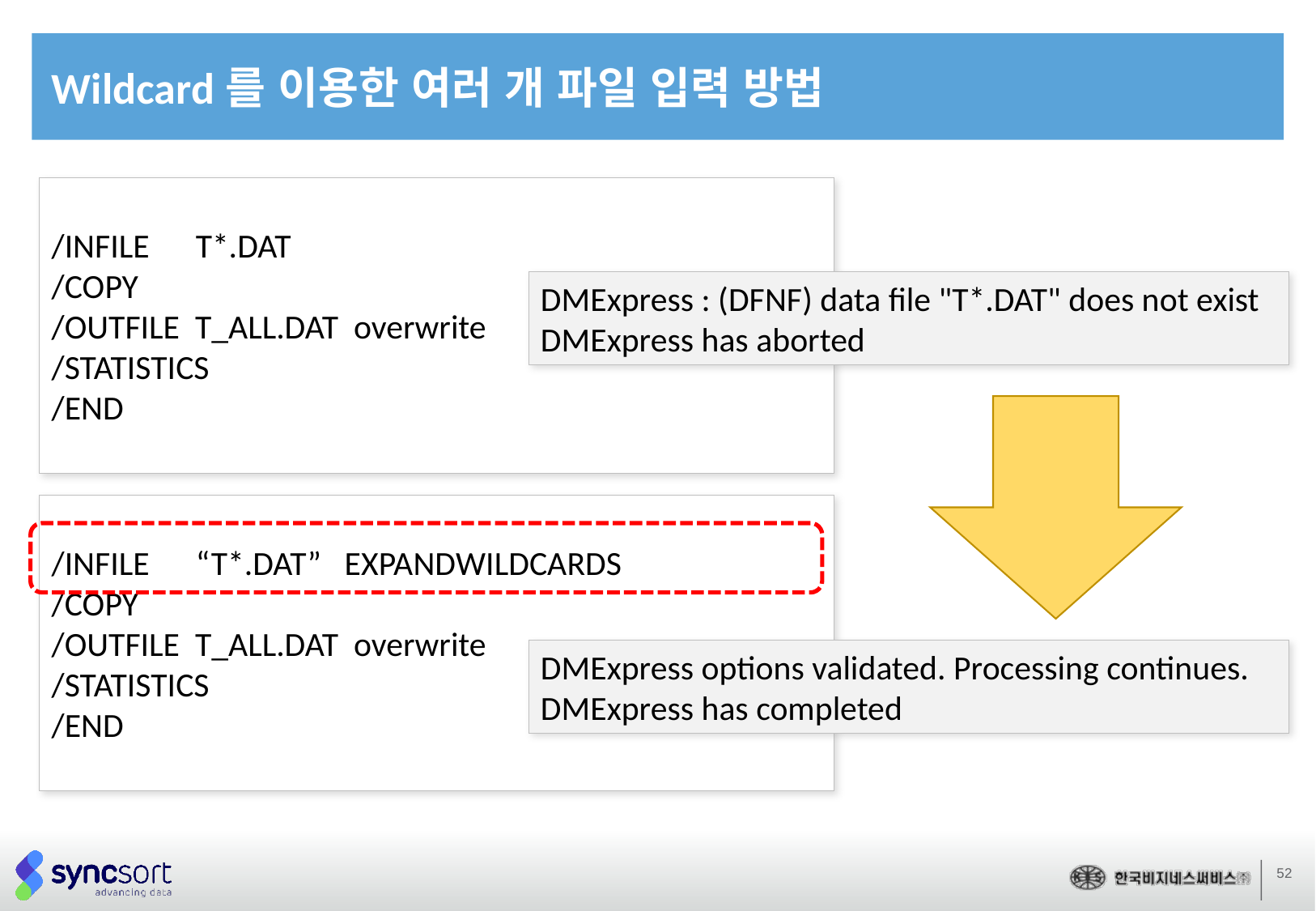

Wildcard를 이용한 여러 개 파일 입력 방법

/INFILE      T*.DAT
/COPY
/OUTFILE  T_ALL.DAT  overwrite
/STATISTICS
/END

DMExpress : (DFNF) data file "T*.DAT" does not exist
DMExpress has aborted

/INFILE      “T*.DAT”   EXPANDWILDCARDS
/COPY
/OUTFILE  T_ALL.DAT  overwrite
/STATISTICS
/END

Wildcard Character 사용 방법
DMExpress options validated. Processing continues.
DMExpress has completed